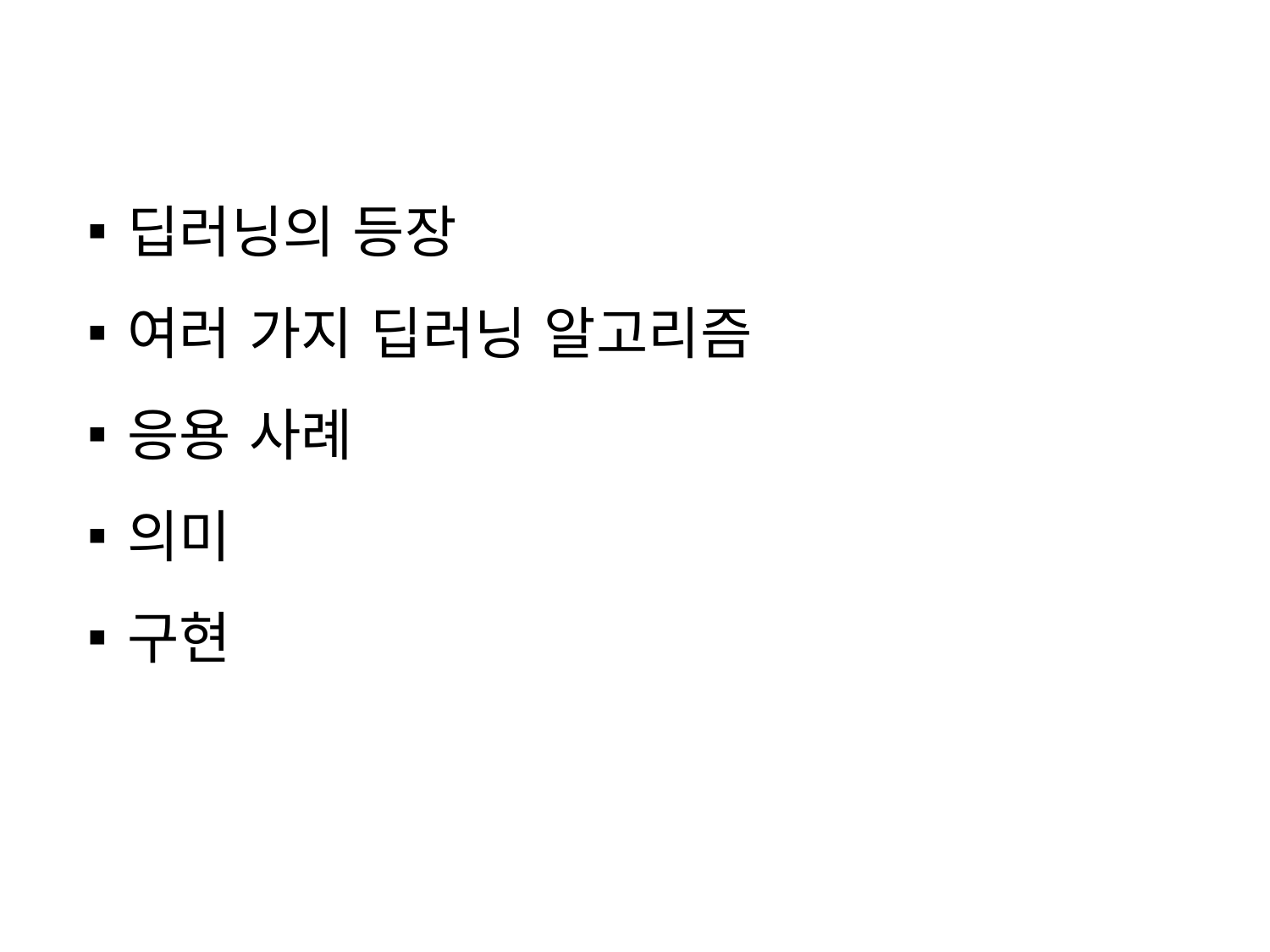

딥러닝의 등장
여러 가지 딥러닝 알고리즘
응용 사례
의미
구현